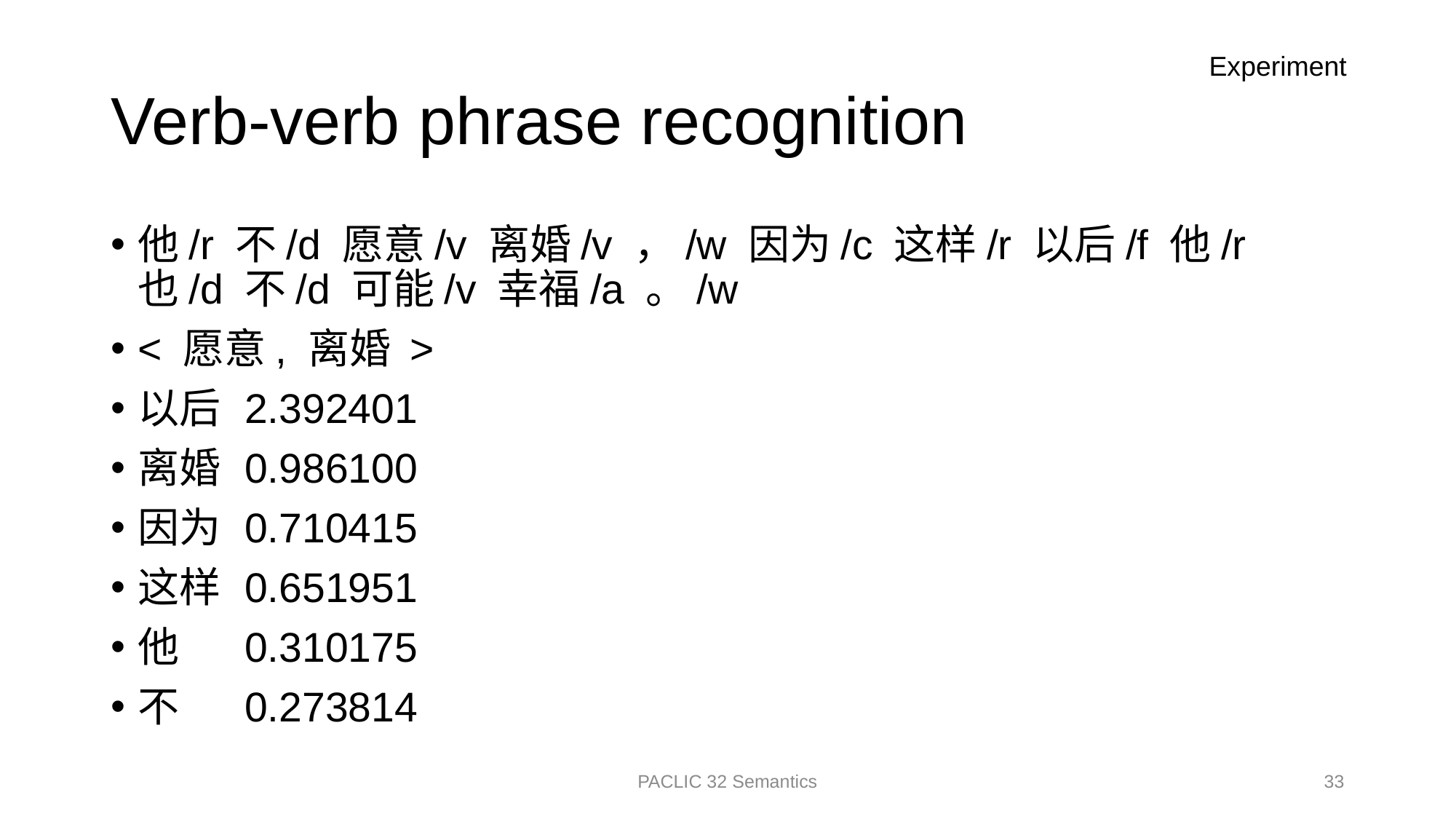

# Verb-verb phrase recognition
Experiment
他/r 不/d 愿意/v 离婚/v ，/w 因为/c 这样/r 以后/f 他/r 也/d 不/d 可能/v 幸福/a 。/w
< 愿意, 离婚 >
以后	2.392401
离婚	0.986100
因为	0.710415
这样	0.651951
他		0.310175
不		0.273814
PACLIC 32 Semantics
33